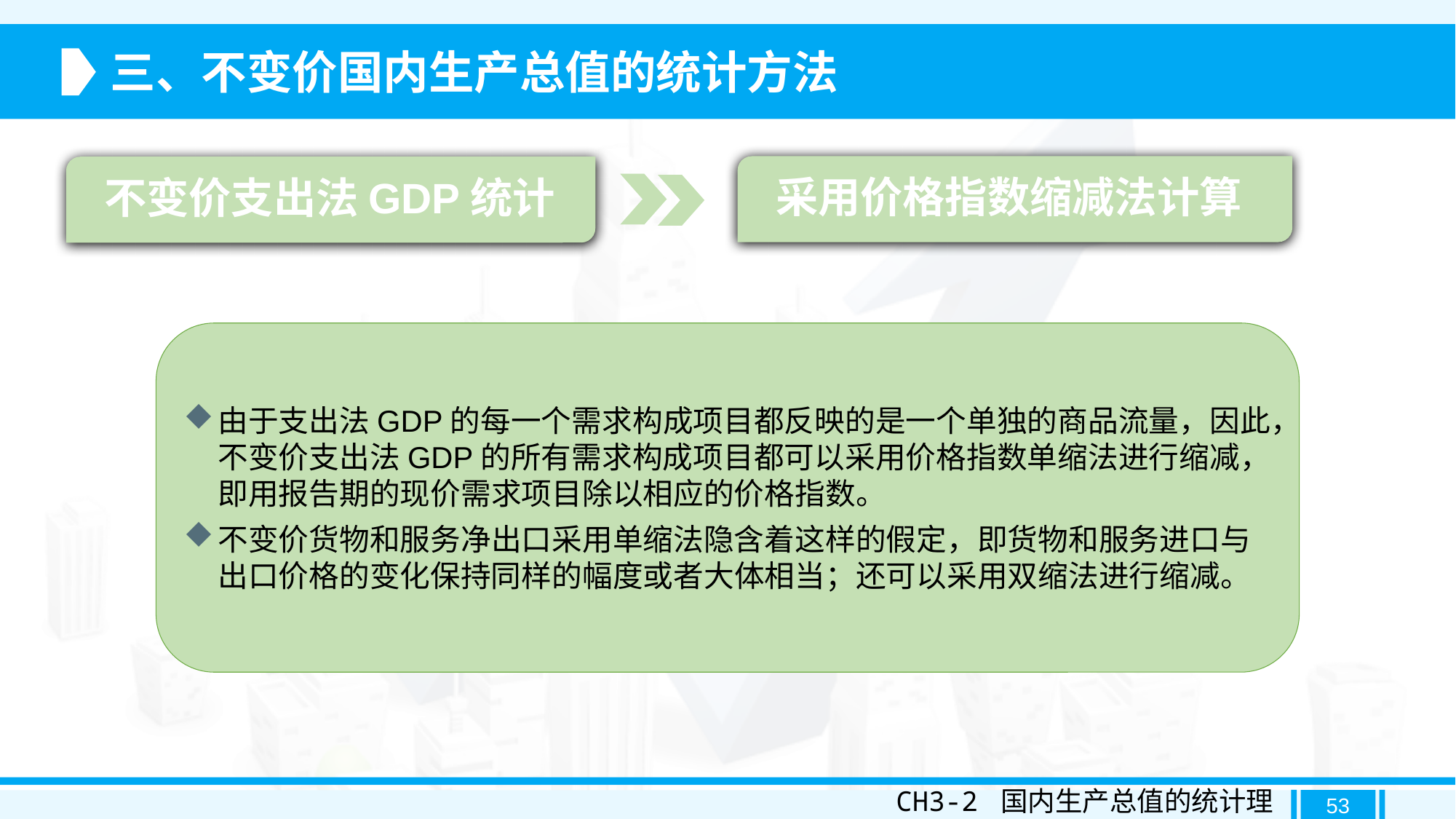

三、不变价国内生产总值的统计方法

采用价格指数缩减法计算
不变价支出法GDP统计

由于支出法GDP的每一个需求构成项目都反映的是一个单独的商品流量，因此，不变价支出法GDP的所有需求构成项目都可以采用价格指数单缩法进行缩减，即用报告期的现价需求项目除以相应的价格指数。
不变价货物和服务净出口采用单缩法隐含着这样的假定，即货物和服务进口与出口价格的变化保持同样的幅度或者大体相当；还可以采用双缩法进行缩减。
CH3-2 国内生产总值的统计理论
53